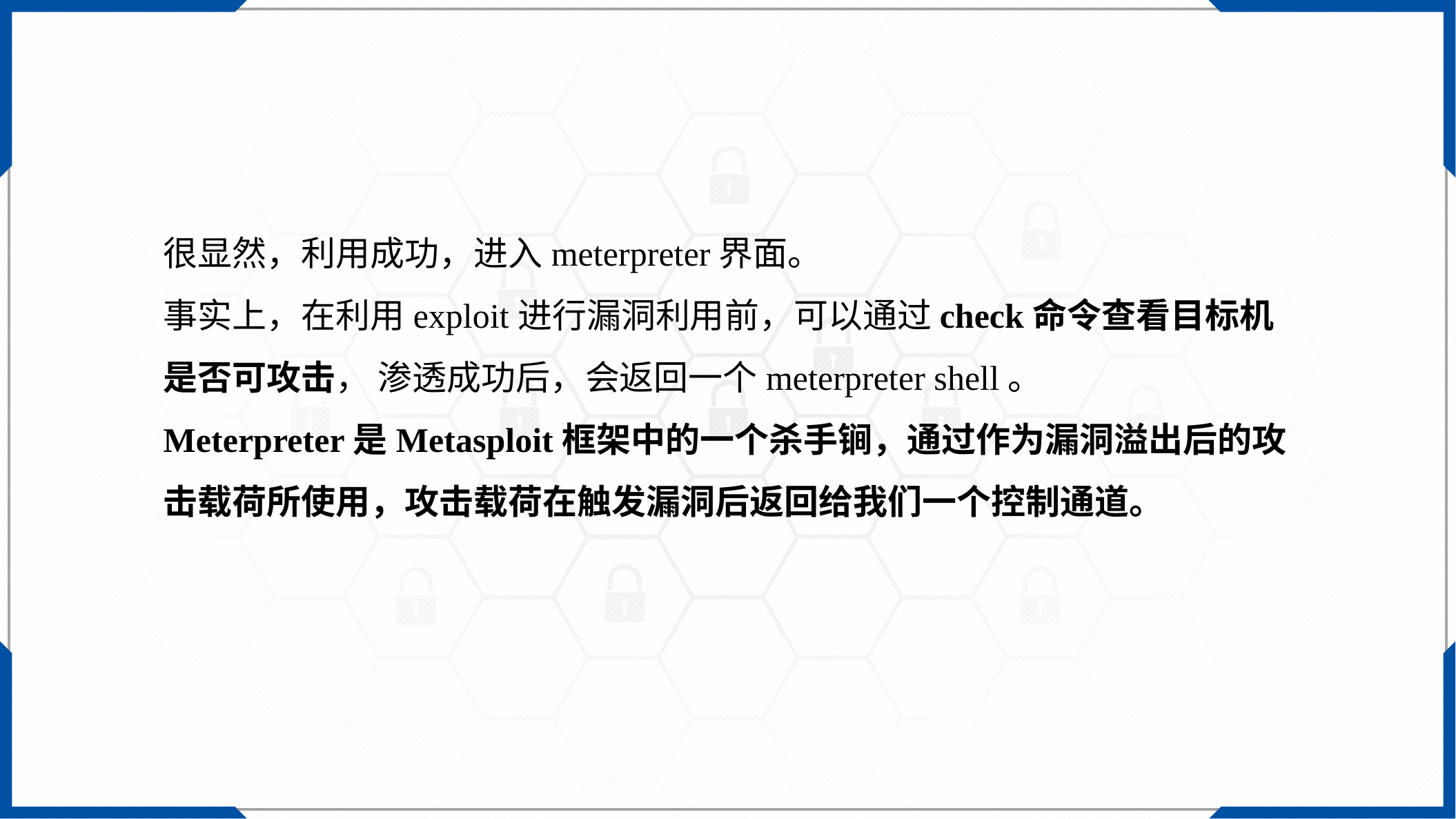

很显然，利用成功，进入meterpreter界面。
事实上，在利用exploit进行漏洞利用前，可以通过check命令查看目标机是否可攻击， 渗透成功后，会返回一个meterpreter shell。
Meterpreter是Metasploit框架中的一个杀手锏，通过作为漏洞溢出后的攻击载荷所使用，攻击载荷在触发漏洞后返回给我们一个控制通道。